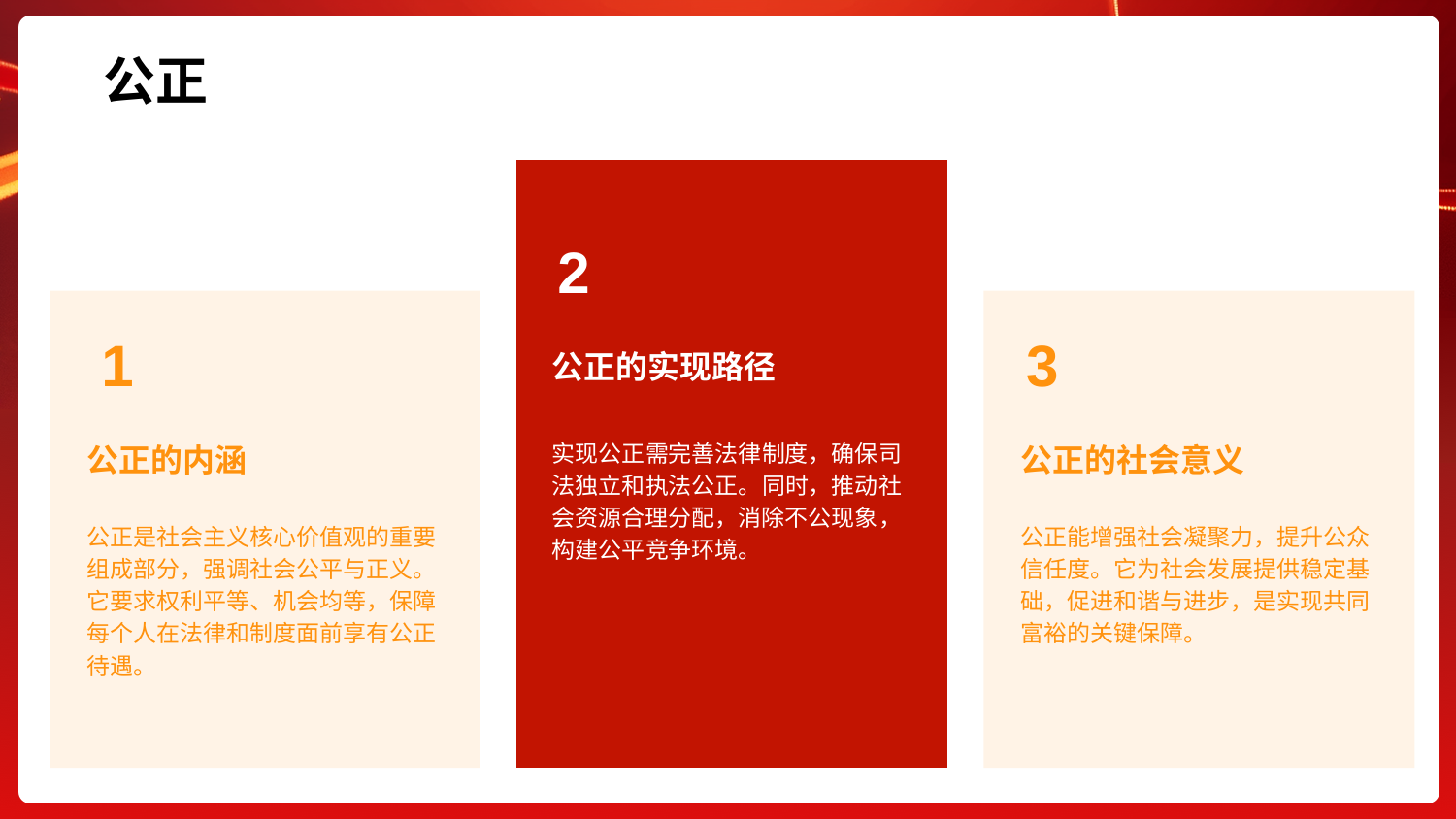

公正

2

1
3
公正的实现路径
实现公正需完善法律制度，确保司法独立和执法公正。同时，推动社会资源合理分配，消除不公现象，构建公平竞争环境。
公正的内涵
公正的社会意义
公正是社会主义核心价值观的重要组成部分，强调社会公平与正义。它要求权利平等、机会均等，保障每个人在法律和制度面前享有公正待遇。
公正能增强社会凝聚力，提升公众信任度。它为社会发展提供稳定基础，促进和谐与进步，是实现共同富裕的关键保障。